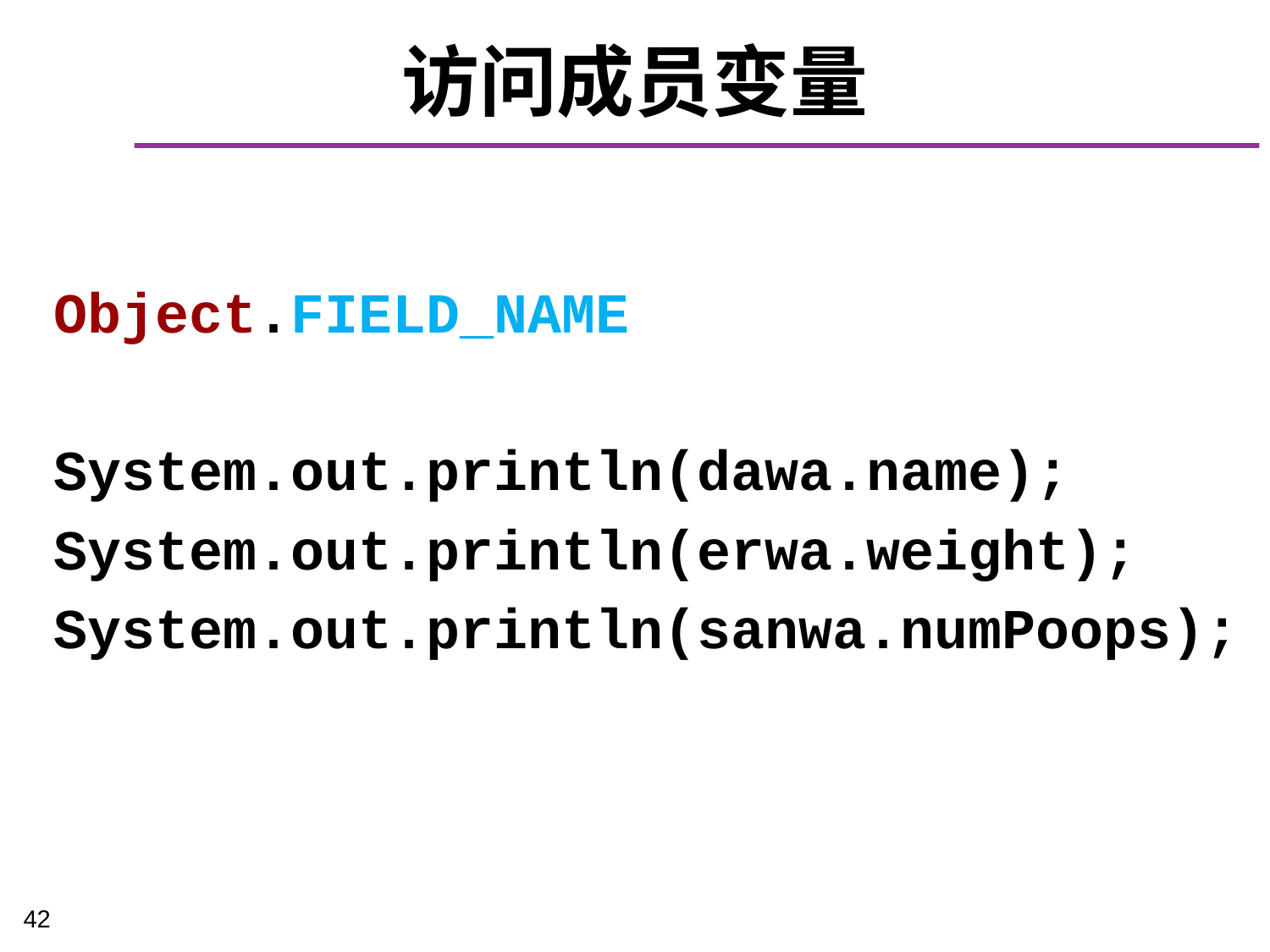

# 访问成员变量
Object.FIELD_NAME

System.out.println(dawa.name);
System.out.println(erwa.weight);
System.out.println(sanwa.numPoops);

42